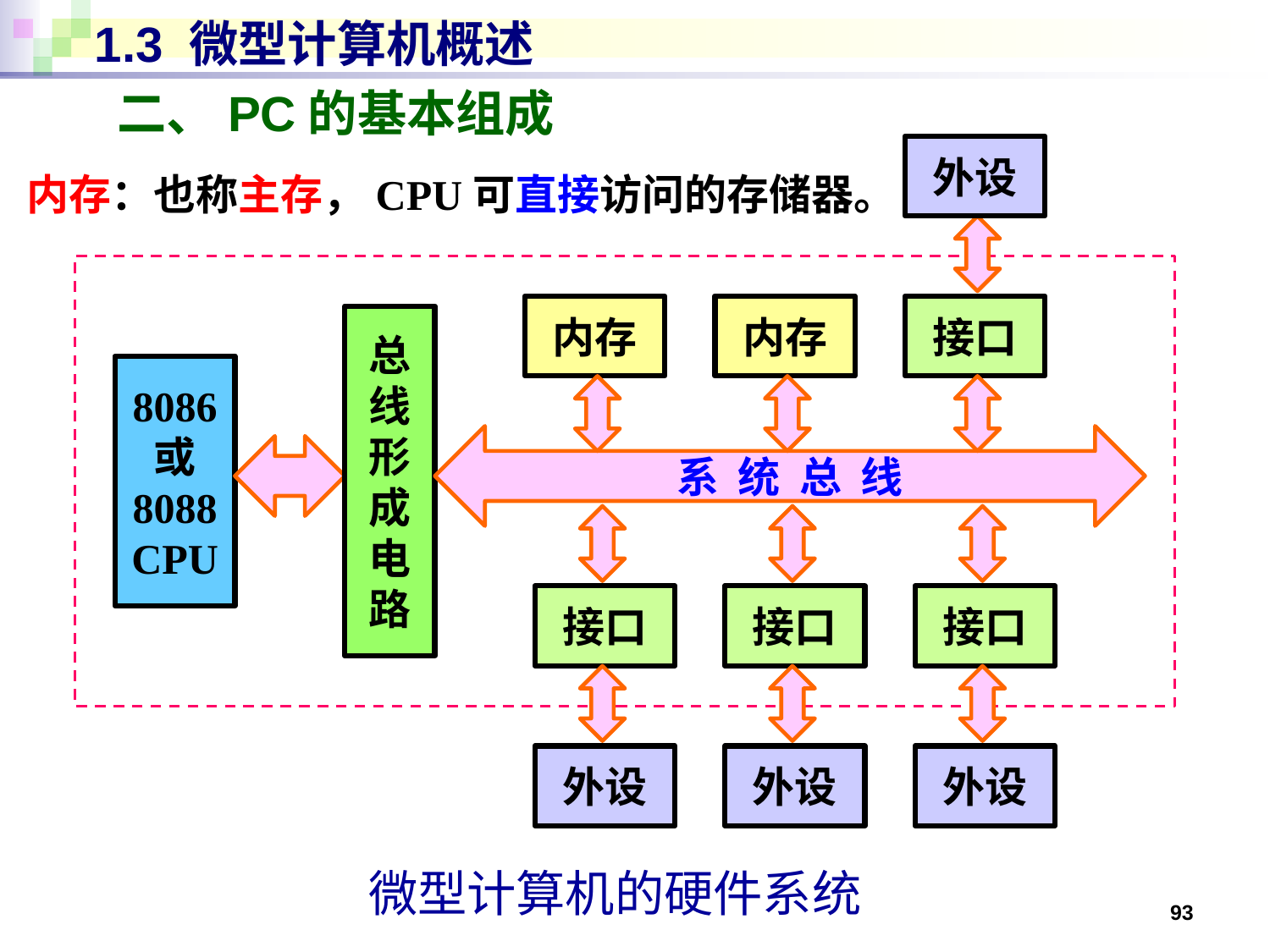

# 1.3 微型计算机概述
二、PC的基本组成
外设
内存：也称主存，CPU可直接访问的存储器。

内存
内存
接口
总
线
形
成
电
路
8086
或
8088
CPU

系  统  总  线

接口
接口
接口

外设
外设
外设
微型计算机的硬件系统
93